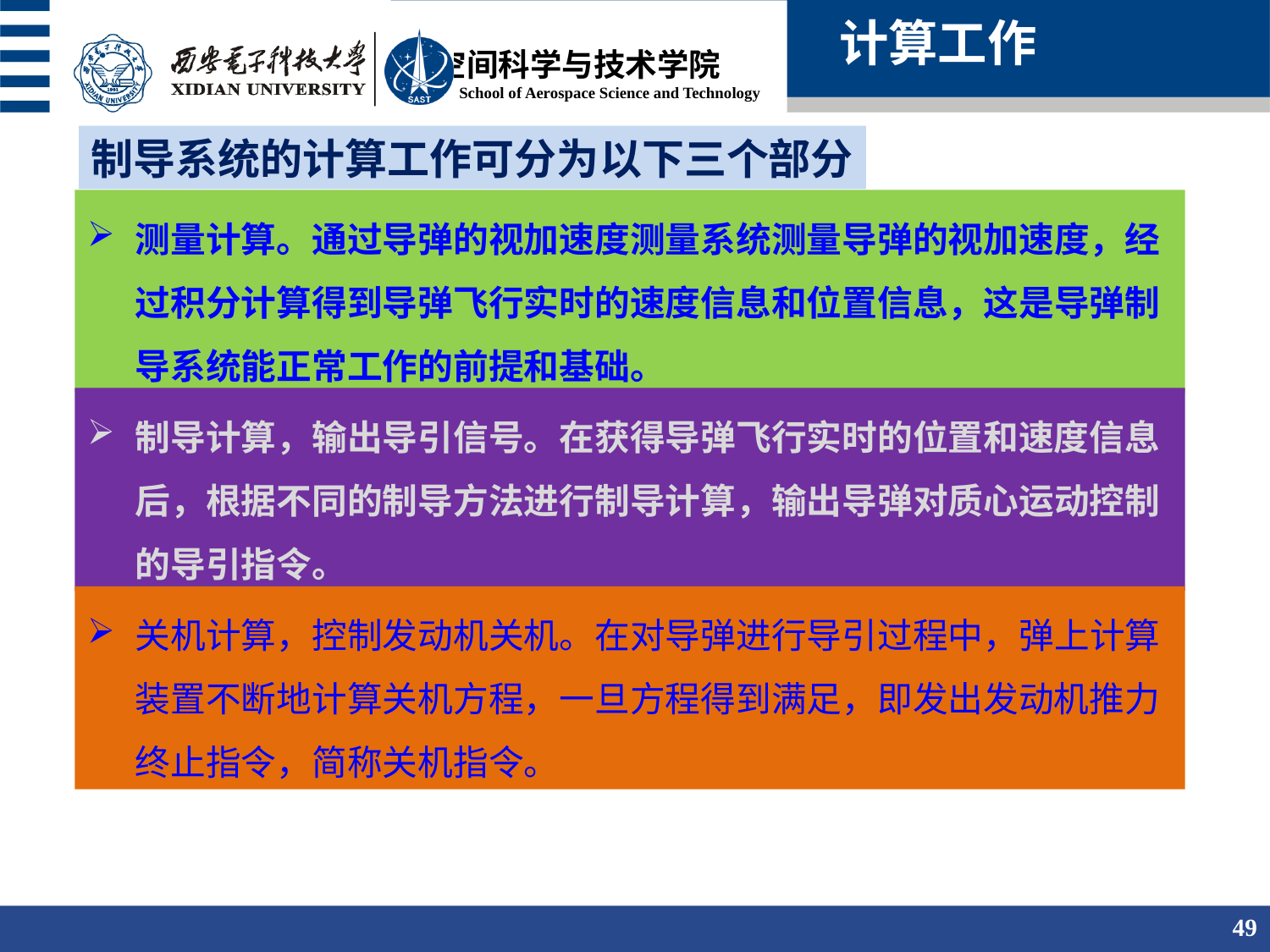

计算工作
制导系统的计算工作可分为以下三个部分
测量计算。通过导弹的视加速度测量系统测量导弹的视加速度，经过积分计算得到导弹飞行实时的速度信息和位置信息，这是导弹制导系统能正常工作的前提和基础。
制导计算，输出导引信号。在获得导弹飞行实时的位置和速度信息后，根据不同的制导方法进行制导计算，输出导弹对质心运动控制的导引指令。
关机计算，控制发动机关机。在对导弹进行导引过程中，弹上计算装置不断地计算关机方程，一旦方程得到满足，即发出发动机推力终止指令，简称关机指令。